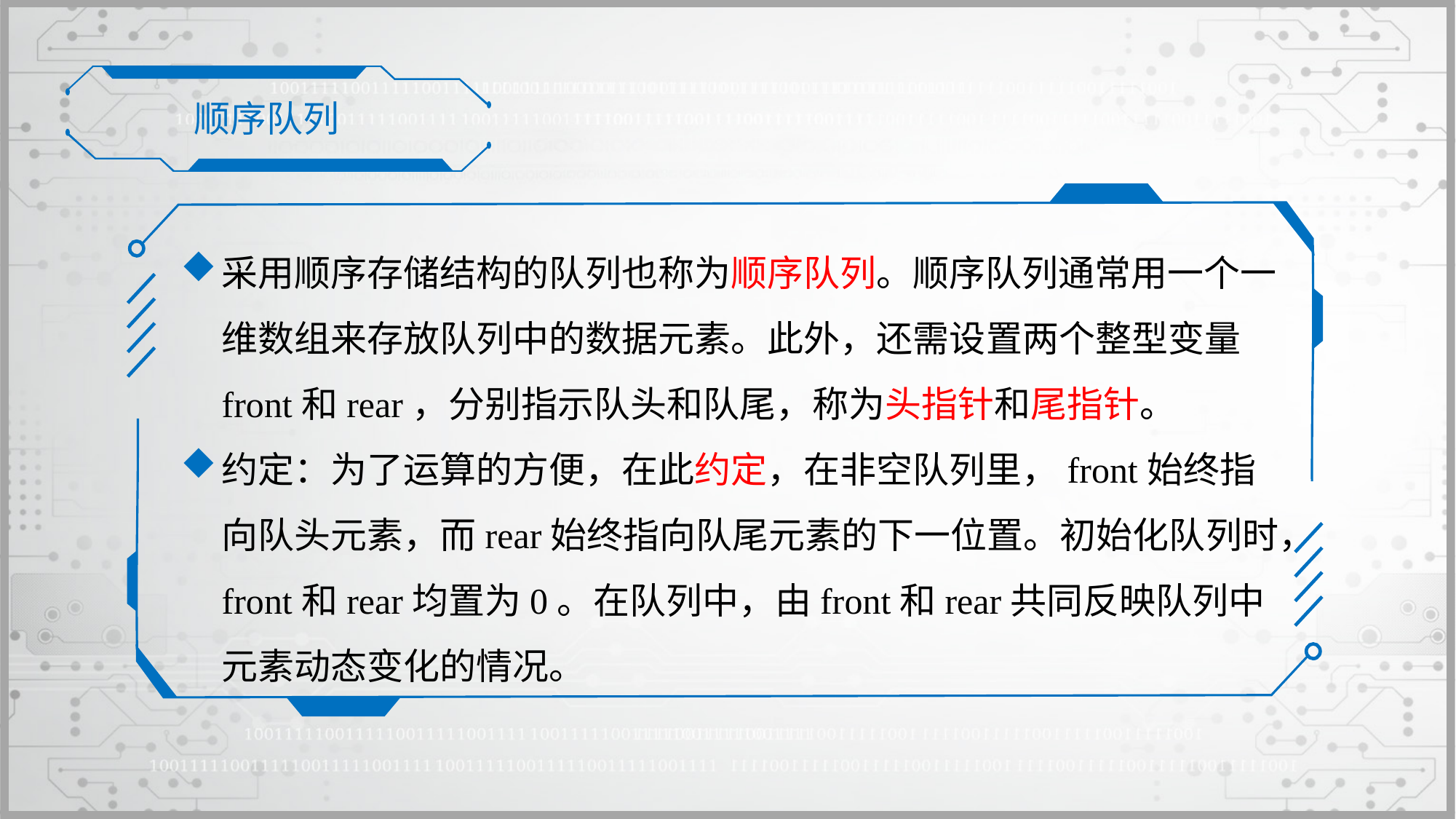

顺序队列

采用顺序存储结构的队列也称为顺序队列。顺序队列通常用一个一维数组来存放队列中的数据元素。此外，还需设置两个整型变量front和rear，分别指示队头和队尾，称为头指针和尾指针。
约定：为了运算的方便，在此约定，在非空队列里，front始终指向队头元素，而rear始终指向队尾元素的下一位置。初始化队列时，front和rear均置为0。在队列中，由front和rear共同反映队列中元素动态变化的情况。